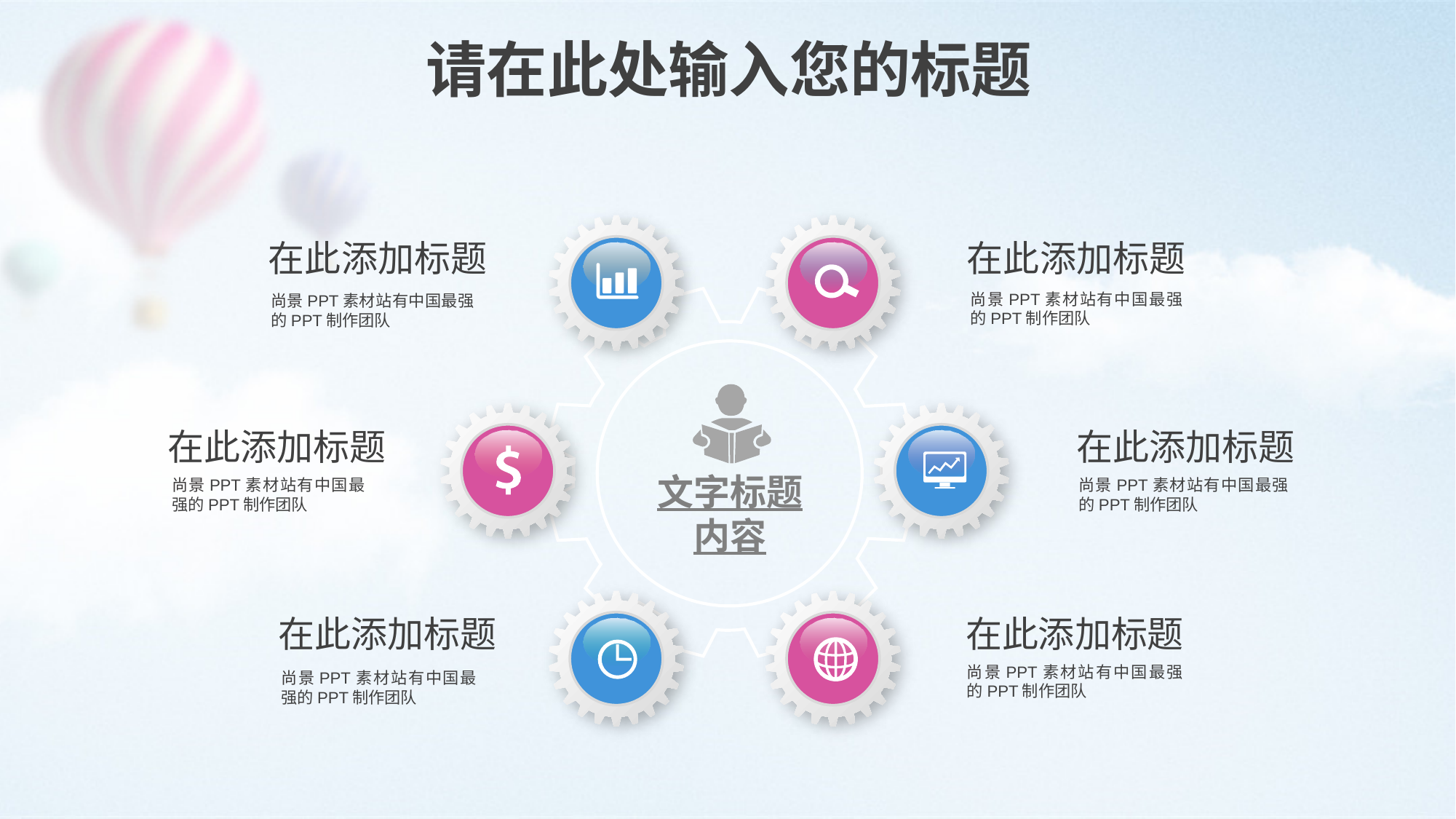

请在此处输入您的标题

在此添加标题
尚景PPT素材站有中国最强的PPT制作团队
在此添加标题
尚景PPT素材站有中国最强的PPT制作团队

在此添加标题
尚景PPT素材站有中国最强的PPT制作团队
在此添加标题
尚景PPT素材站有中国最强的PPT制作团队
文字标题
内容

在此添加标题
尚景PPT素材站有中国最强的PPT制作团队
在此添加标题
尚景PPT素材站有中国最强的PPT制作团队